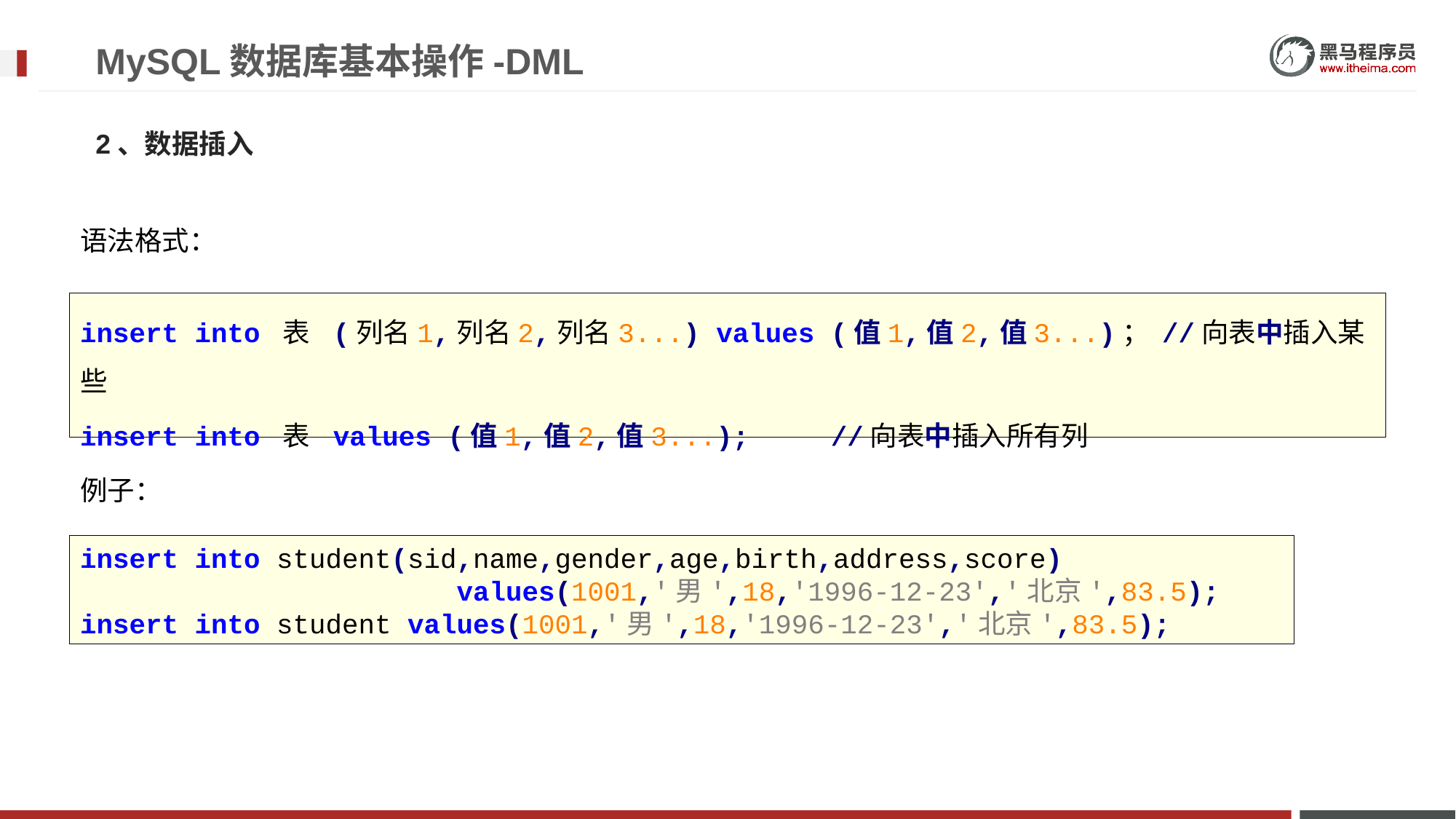

# MySQL数据库基本操作-DML
2、数据插入
语法格式：
insert into 表 (列名1,列名2,列名3...) values (值1,值2,值3...)； //向表中插入某些
insert into 表 values (值1,值2,值3...);     //向表中插入所有列

例子：
insert into student(sid,name,gender,age,birth,address,score)
                       values(1001,'男',18,'1996-12-23','北京',83.5);
insert into student values(1001,'男',18,'1996-12-23','北京',83.5);